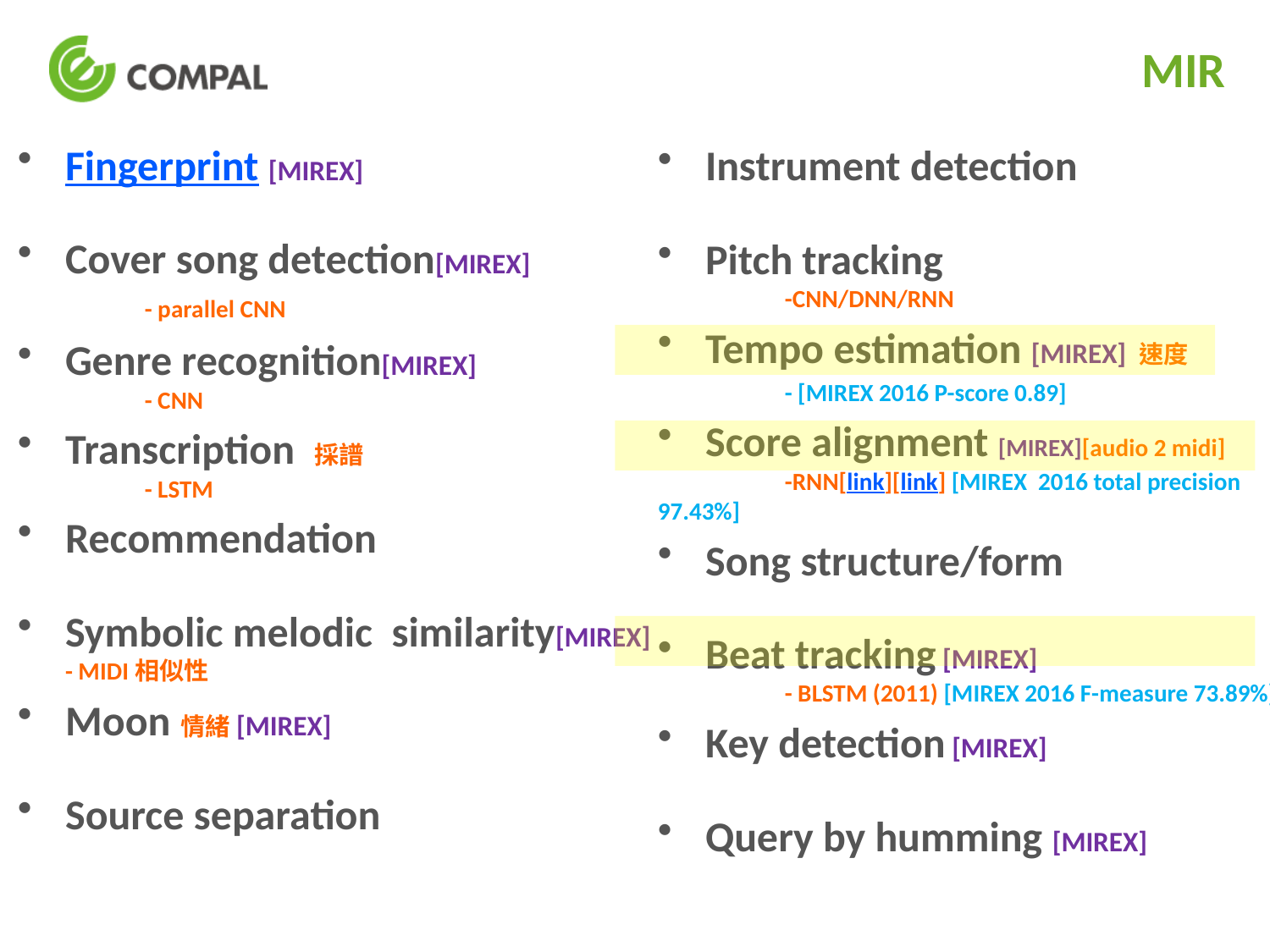

# MIR
Fingerprint [MIREX]

Cover song detection[MIREX]
	- parallel CNN
Genre recognition[MIREX]
	- CNN
Transcription 採譜
	- LSTM
Recommendation

Symbolic melodic  similarity[MIREX]
- MIDI相似性
Moon情緒[MIREX]

Source separation

Instrument detection

Pitch tracking
	-CNN/DNN/RNN
Tempo estimation [MIREX] 速度
	- [MIREX 2016 P-score 0.89]
Score alignment [MIREX][audio 2 midi]
	-RNN[link][link] [MIREX  2016 total precision 97.43%]
Song structure/form

Beat tracking [MIREX]
	- BLSTM (2011) [MIREX 2016 F-measure 73.89%]
Key detection [MIREX]

Query by humming [MIREX]